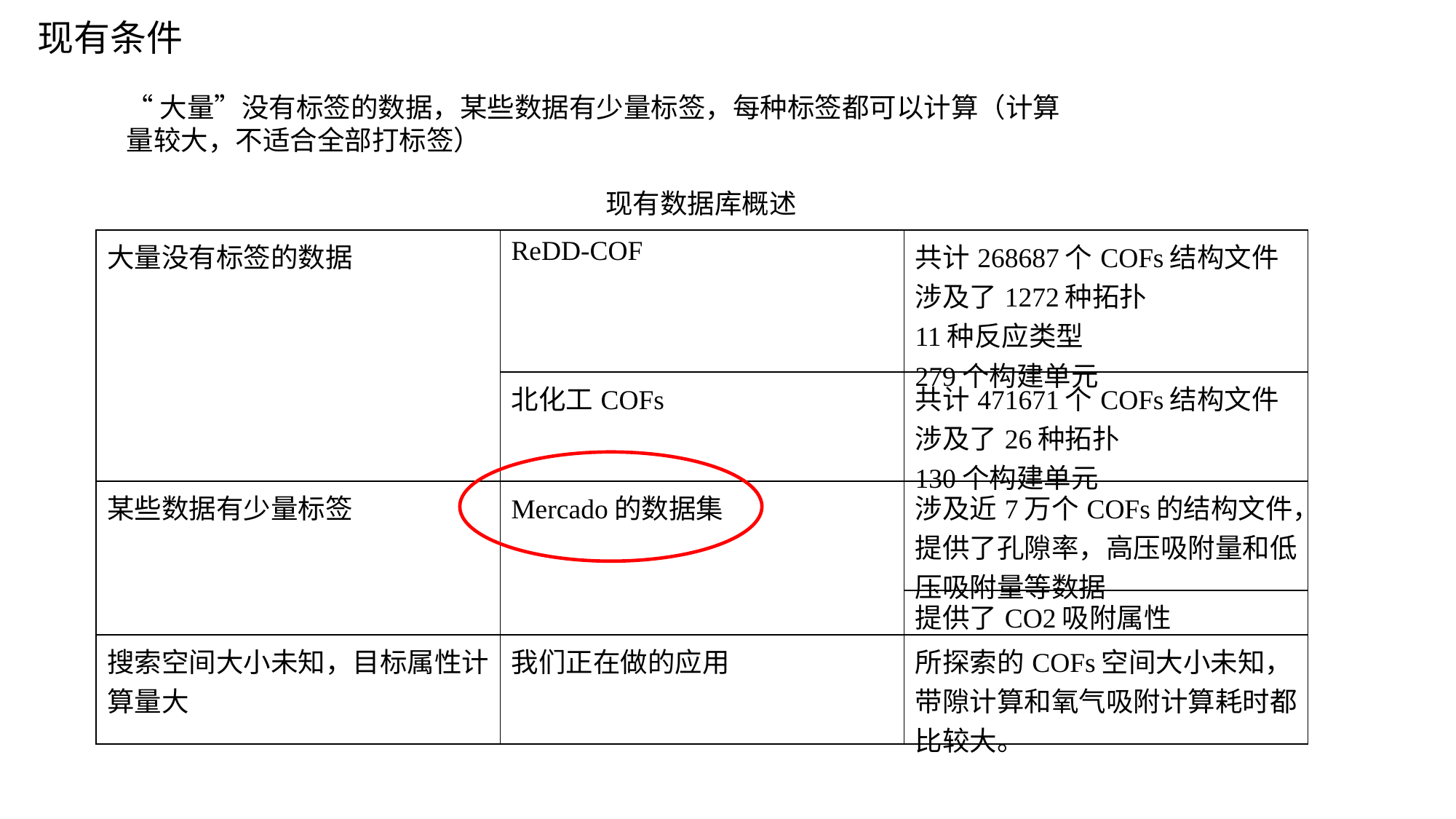

现有条件
“大量”没有标签的数据，某些数据有少量标签，每种标签都可以计算（计算量较大，不适合全部打标签）
现有数据库概述
| 大量没有标签的数据 | ReDD-COF | 共计268687个COFs结构文件 涉及了1272种拓扑 11种反应类型 279个构建单元 |
| --- | --- | --- |
|  | 北化工COFs | 共计471671个COFs结构文件 涉及了26种拓扑 130个构建单元 |
| 某些数据有少量标签 | Mercado的数据集 | 涉及近7万个COFs的结构文件， 提供了孔隙率，高压吸附量和低压吸附量等数据 |
|  |  | 提供了CO2吸附属性 |
| 搜索空间大小未知，目标属性计算量大 | 我们正在做的应用 | 所探索的COFs空间大小未知，带隙计算和氧气吸附计算耗时都比较大。 |